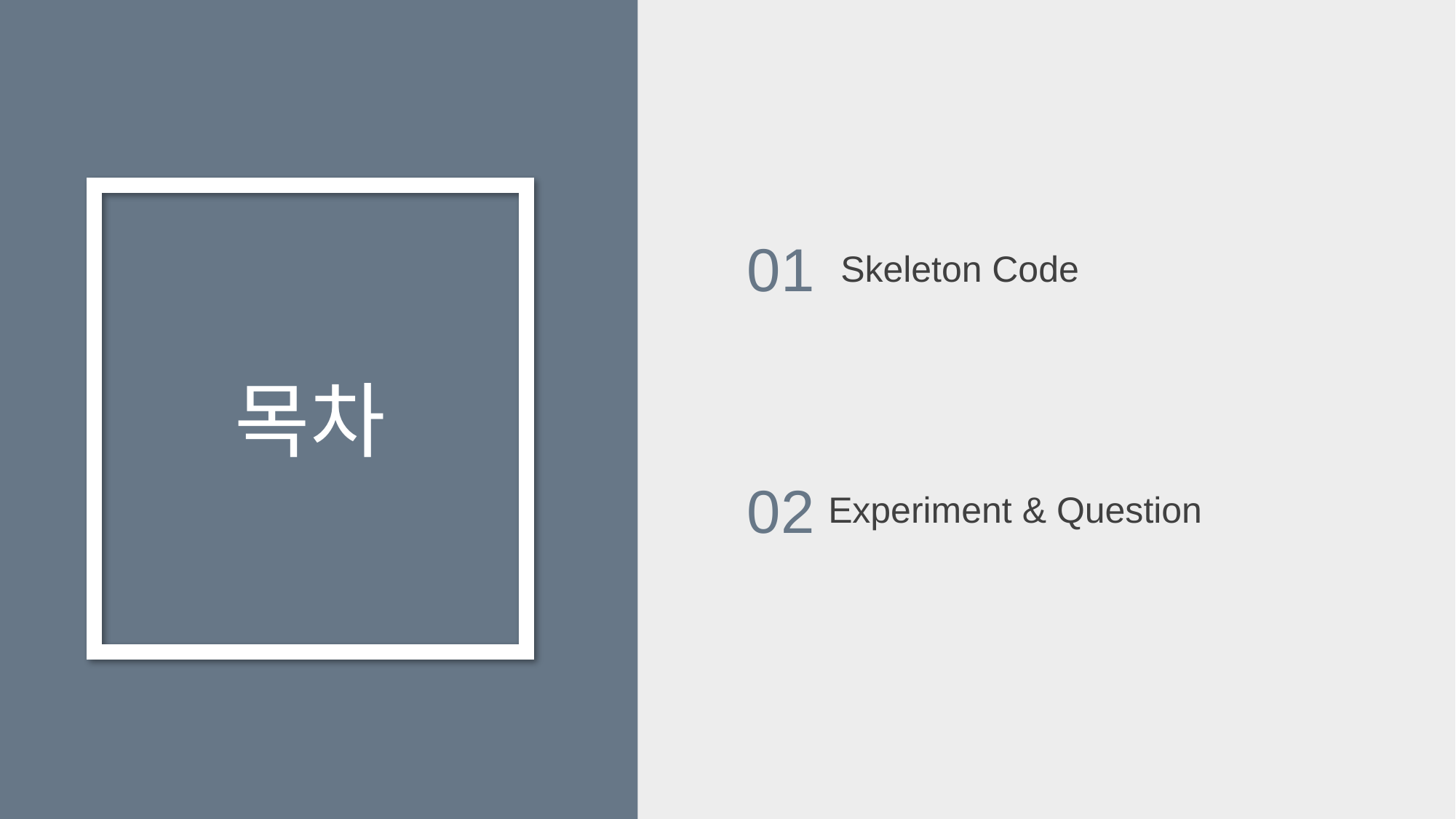

01
Skeleton Code
목차
02
Experiment & Question